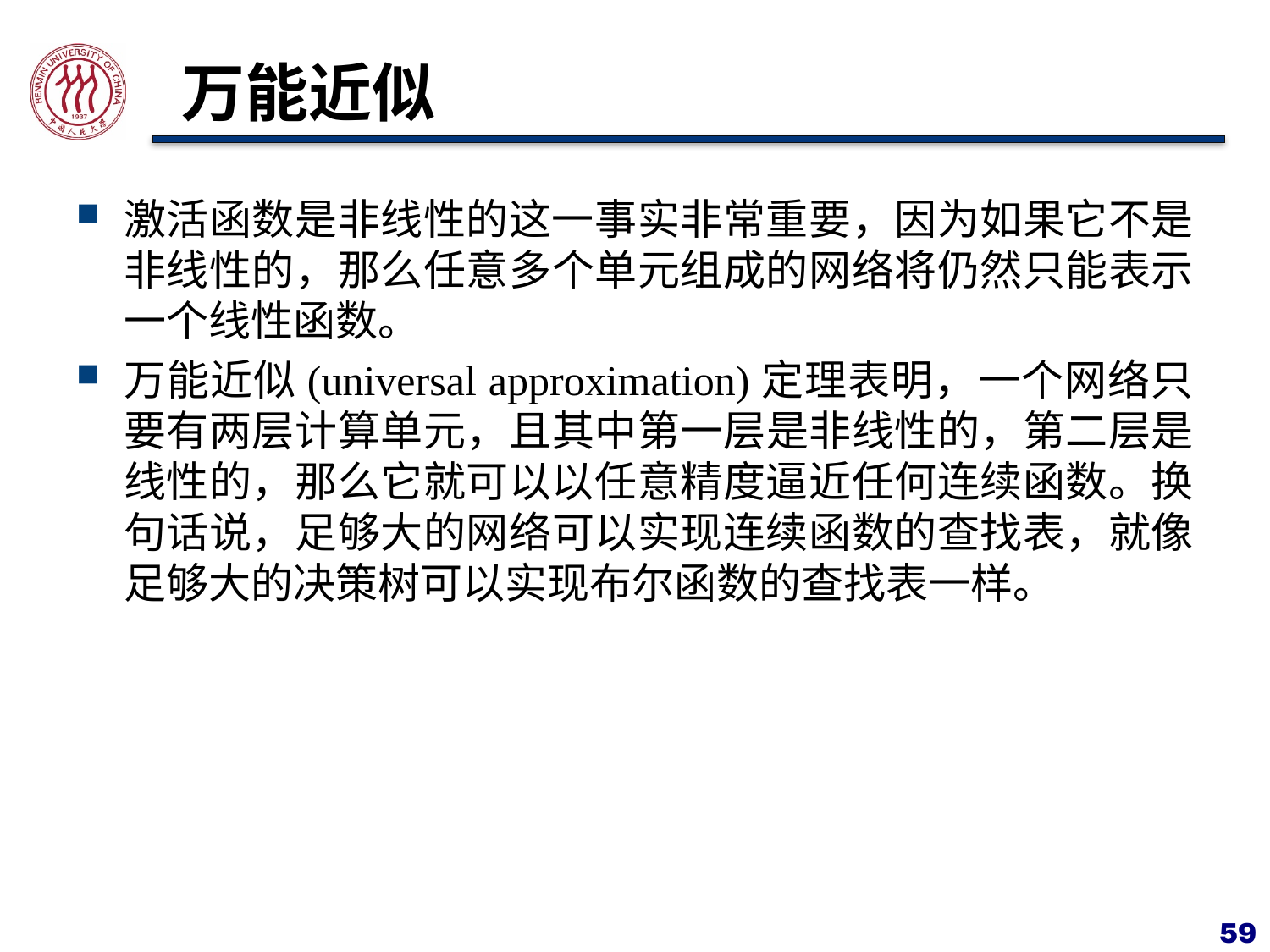

# 万能近似
激活函数是非线性的这一事实非常重要，因为如果它不是非线性的，那么任意多个单元组成的网络将仍然只能表示一个线性函数。
万能近似(universal approximation)定理表明，一个网络只要有两层计算单元，且其中第一层是非线性的，第二层是线性的，那么它就可以以任意精度逼近任何连续函数。换句话说，足够大的网络可以实现连续函数的查找表，就像足够大的决策树可以实现布尔函数的查找表一样。